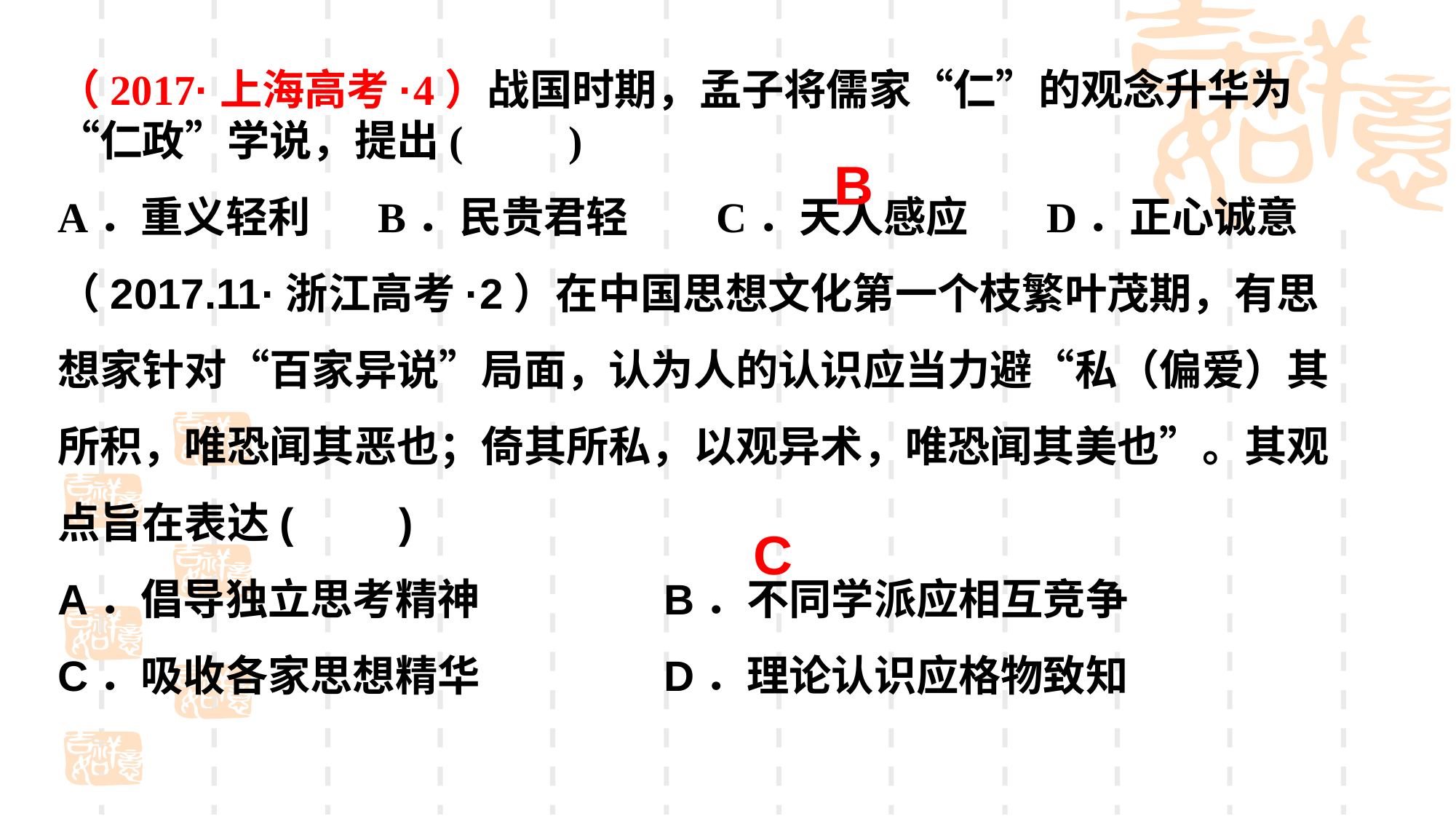

（2017·上海高考·4）战国时期，孟子将儒家“仁”的观念升华为“仁政”学说，提出(　　)A．重义轻利      B．民贵君轻        C．天人感应       D．正心诚意
（2017.11·浙江高考·2）在中国思想文化第一个枝繁叶茂期，有思想家针对“百家异说”局面，认为人的认识应当力避“私（偏爱）其所积，唯恐闻其恶也；倚其所私，以观异术，唯恐闻其美也”。其观点旨在表达(　　)
A．倡导独立思考精神                  B．不同学派应相互竞争
C．吸收各家思想精华                  D．理论认识应格物致知
B
C